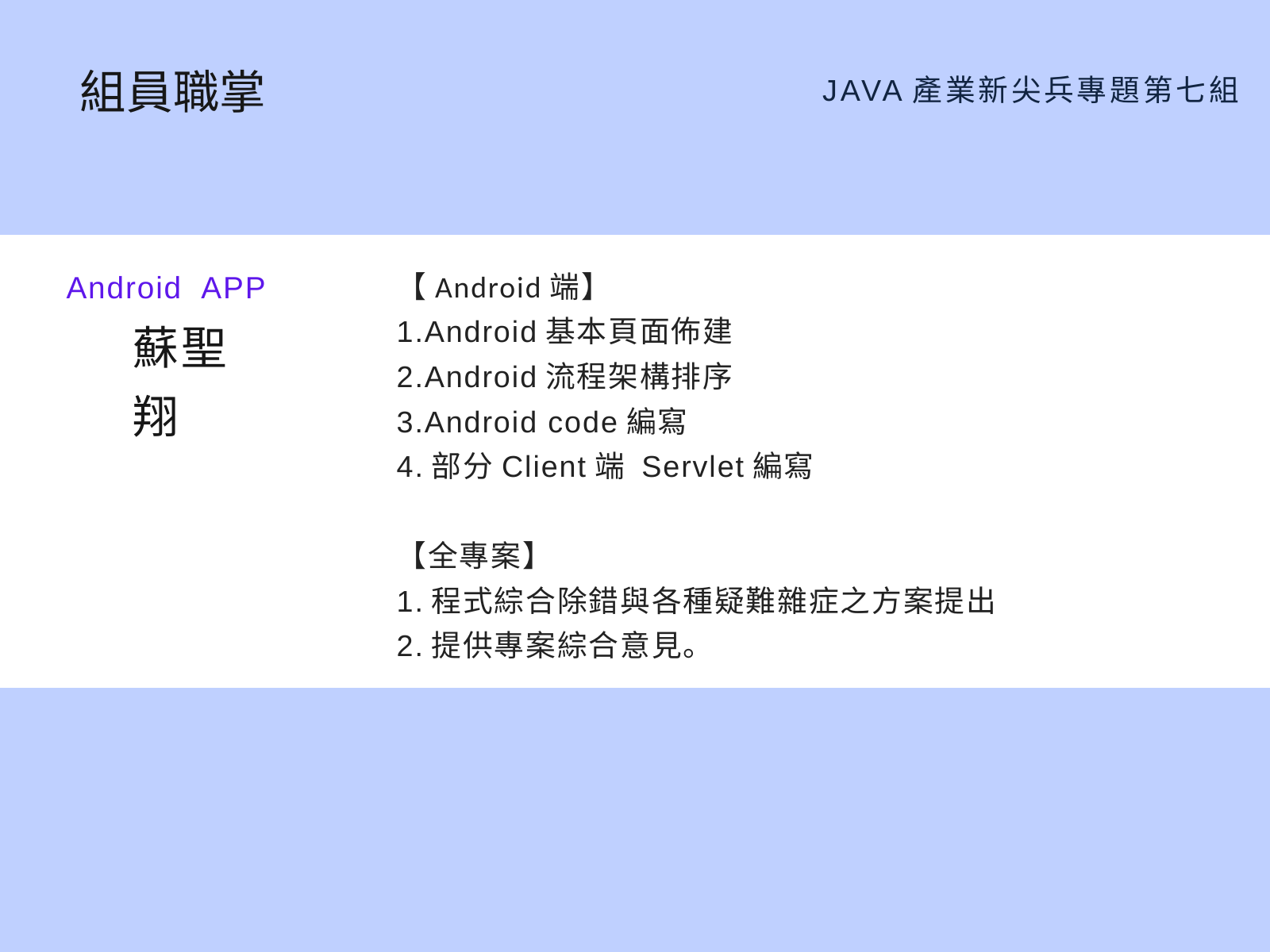

組員職掌
JAVA產業新尖兵專題第七組

Android  APP
【Android端】
1.Android基本頁面佈建
2.Android流程架構排序
3.Android code編寫
4.部分Client端 Servlet編寫

【全專案】
1.程式綜合除錯與各種疑難雜症之方案提出
2.提供專案綜合意見。
蘇聖翔